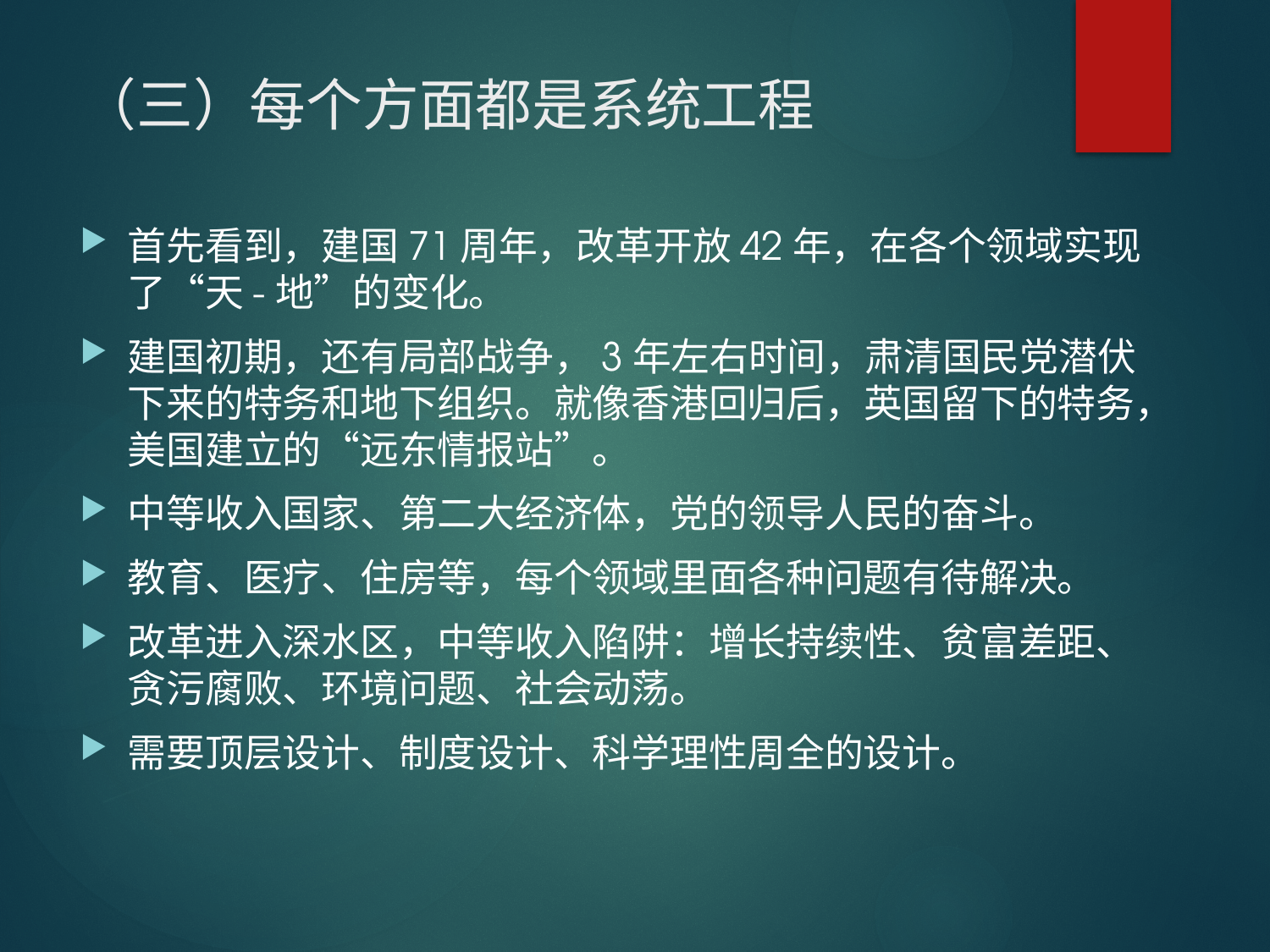

# （三）每个方面都是系统工程
首先看到，建国71周年，改革开放42年，在各个领域实现了“天-地”的变化。
建国初期，还有局部战争，3年左右时间，肃清国民党潜伏下来的特务和地下组织。就像香港回归后，英国留下的特务，美国建立的“远东情报站”。
中等收入国家、第二大经济体，党的领导人民的奋斗。
教育、医疗、住房等，每个领域里面各种问题有待解决。
改革进入深水区，中等收入陷阱：增长持续性、贫富差距、贪污腐败、环境问题、社会动荡。
需要顶层设计、制度设计、科学理性周全的设计。